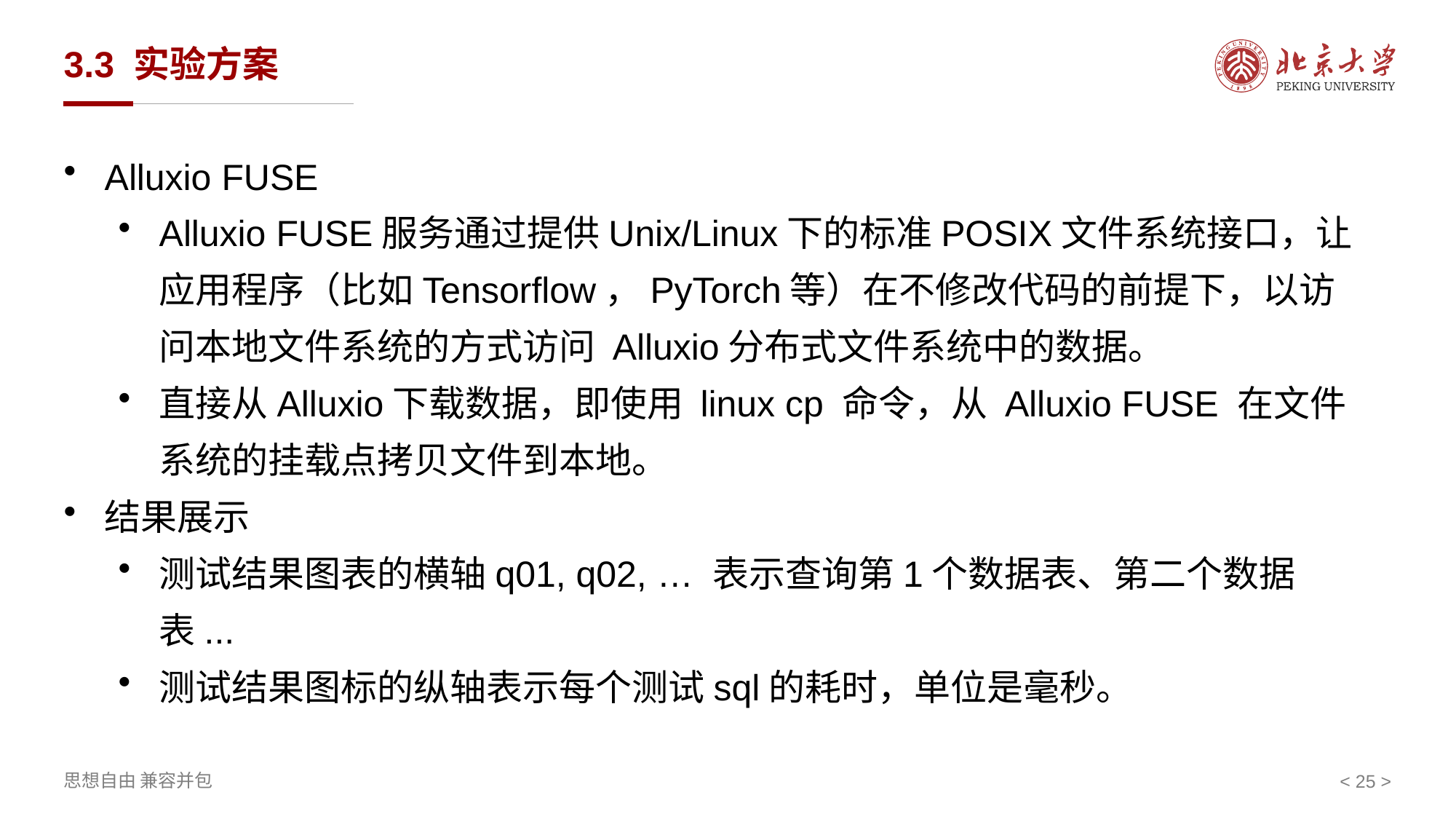

# 3.3 实验方案
Alluxio FUSE
Alluxio FUSE服务通过提供Unix/Linux下的标准POSIX文件系统接口，让应用程序（比如Tensorflow，PyTorch等）在不修改代码的前提下，以访问本地文件系统的方式访问 Alluxio分布式文件系统中的数据。
直接从Alluxio下载数据，即使用 linux cp 命令，从 Alluxio FUSE 在文件系统的挂载点拷贝文件到本地。
结果展示
测试结果图表的横轴q01, q02, … 表示查询第1个数据表、第二个数据表...
测试结果图标的纵轴表示每个测试sql的耗时，单位是毫秒。
< 25 >